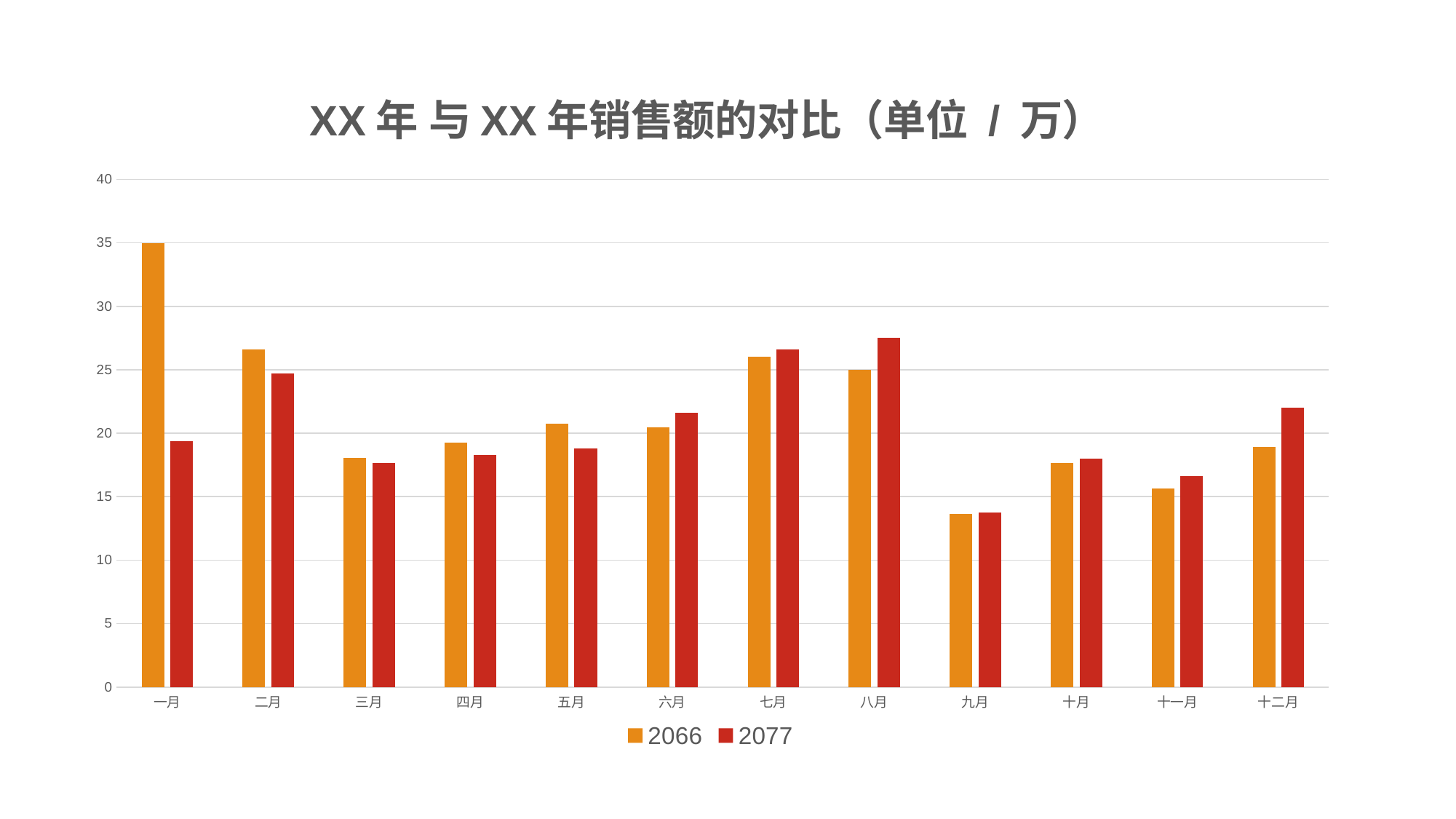

### Chart: XX年 与XX年销售额的对比（单位 / 万）

| Category | 2066 | 2077 |
|---|---|---|
| 一月 | 35.0 | 19.35 |
| 二月 | 26.6 | 24.7 |
| 三月 | 18.07 | 17.66 |
| 四月 | 19.28 | 18.28 |
| 五月 | 20.76 | 18.82 |
| 六月 | 20.45 | 21.59 |
| 七月 | 26.05 | 26.61 |
| 八月 | 25.02 | 27.54 |
| 九月 | 13.64 | 13.78 |
| 十月 | 17.63 | 17.97 |
| 十一月 | 15.67 | 16.63 |
| 十二月 | 18.92 | 22.0 |